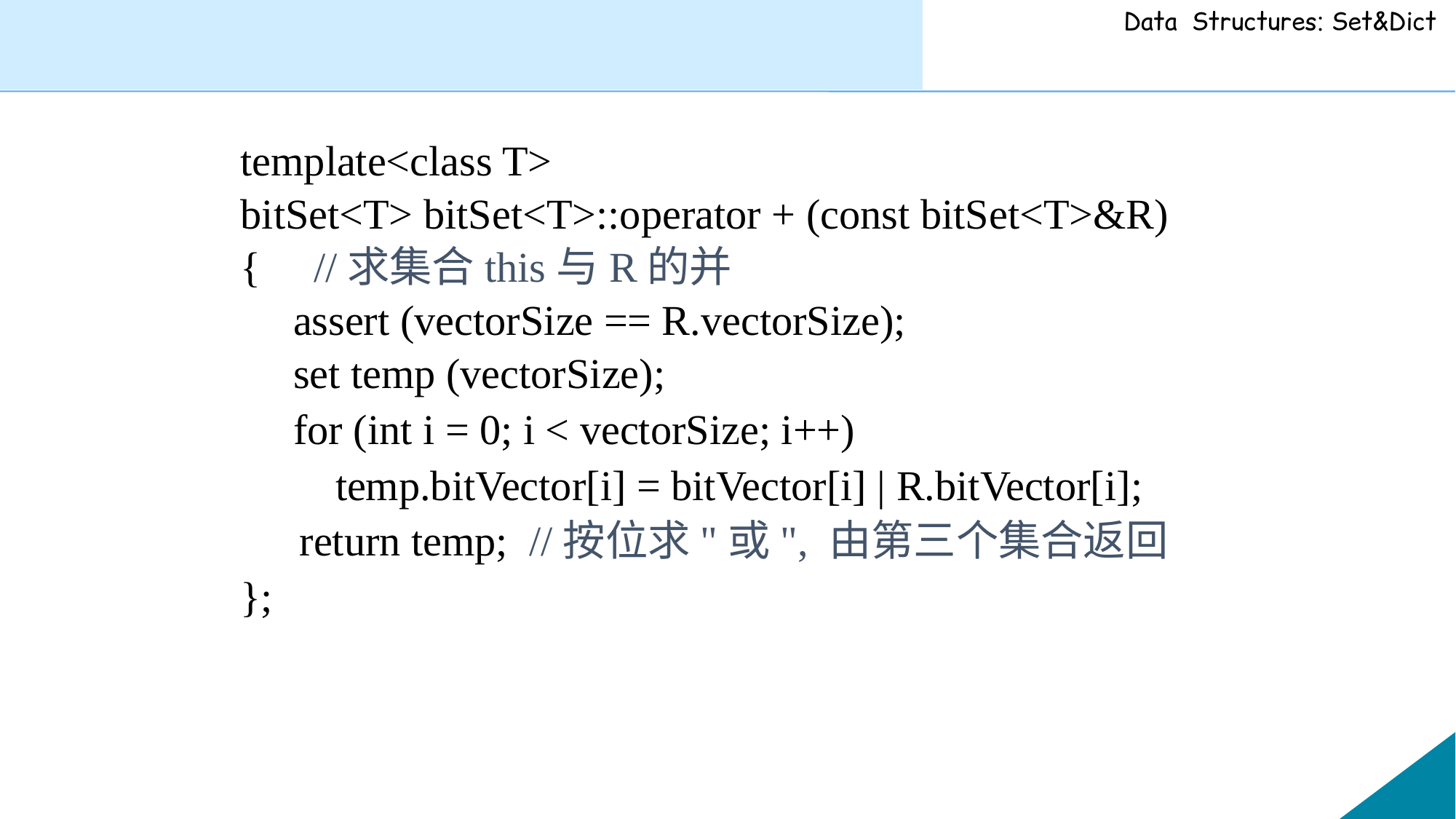

template<class T>
bitSet<T> bitSet<T>::operator + (const bitSet<T>&R)
{     //求集合this与R的并
     assert (vectorSize == R.vectorSize);
     set temp (vectorSize);
     for (int i = 0; i < vectorSize; i++)
         temp.bitVector[i] = bitVector[i] | R.bitVector[i];
	   return temp;  //按位求"或", 由第三个集合返回
};